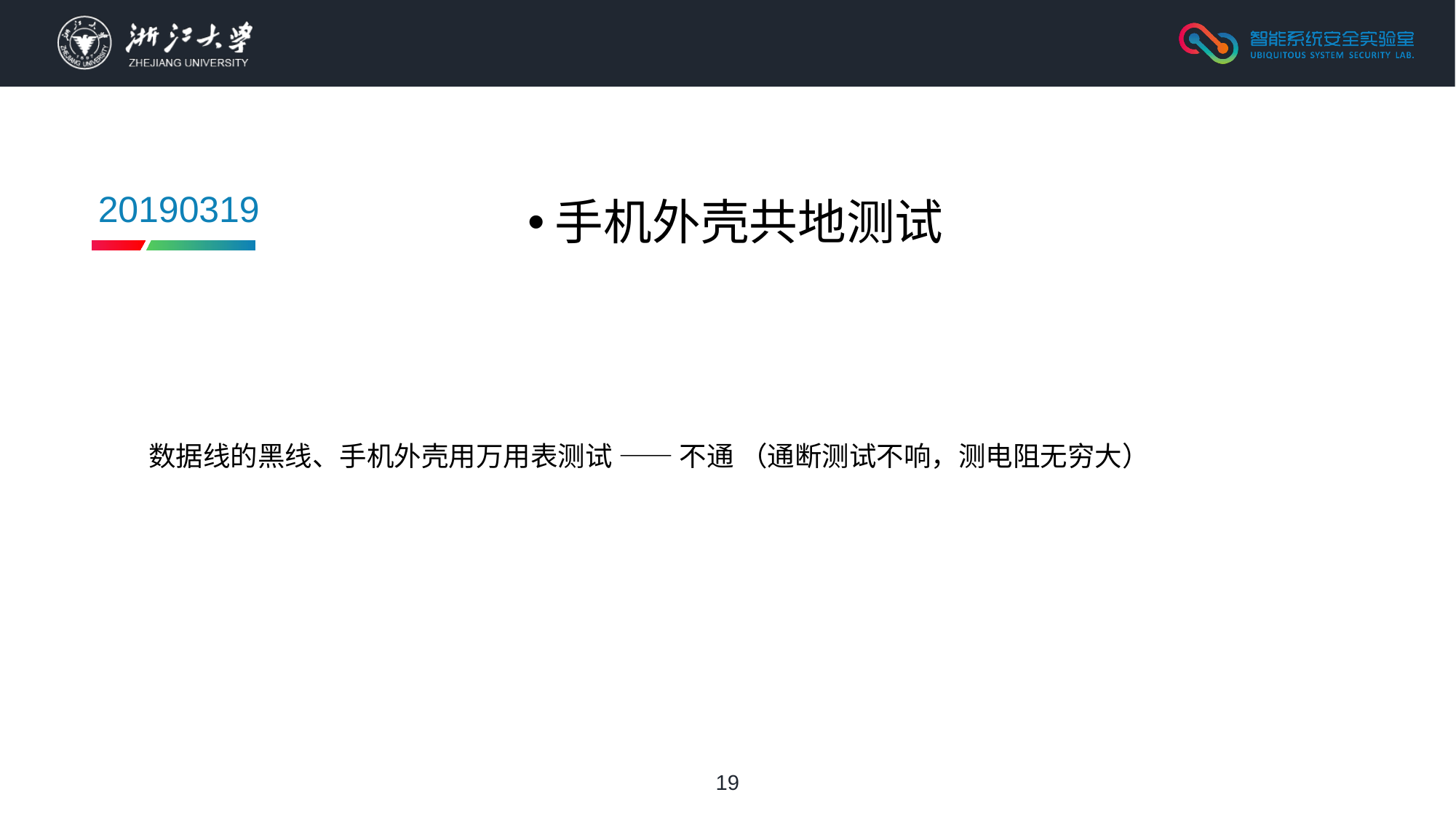

手机外壳共地测试
20190319
数据线的黑线、手机外壳用万用表测试 —— 不通 （通断测试不响，测电阻无穷大）